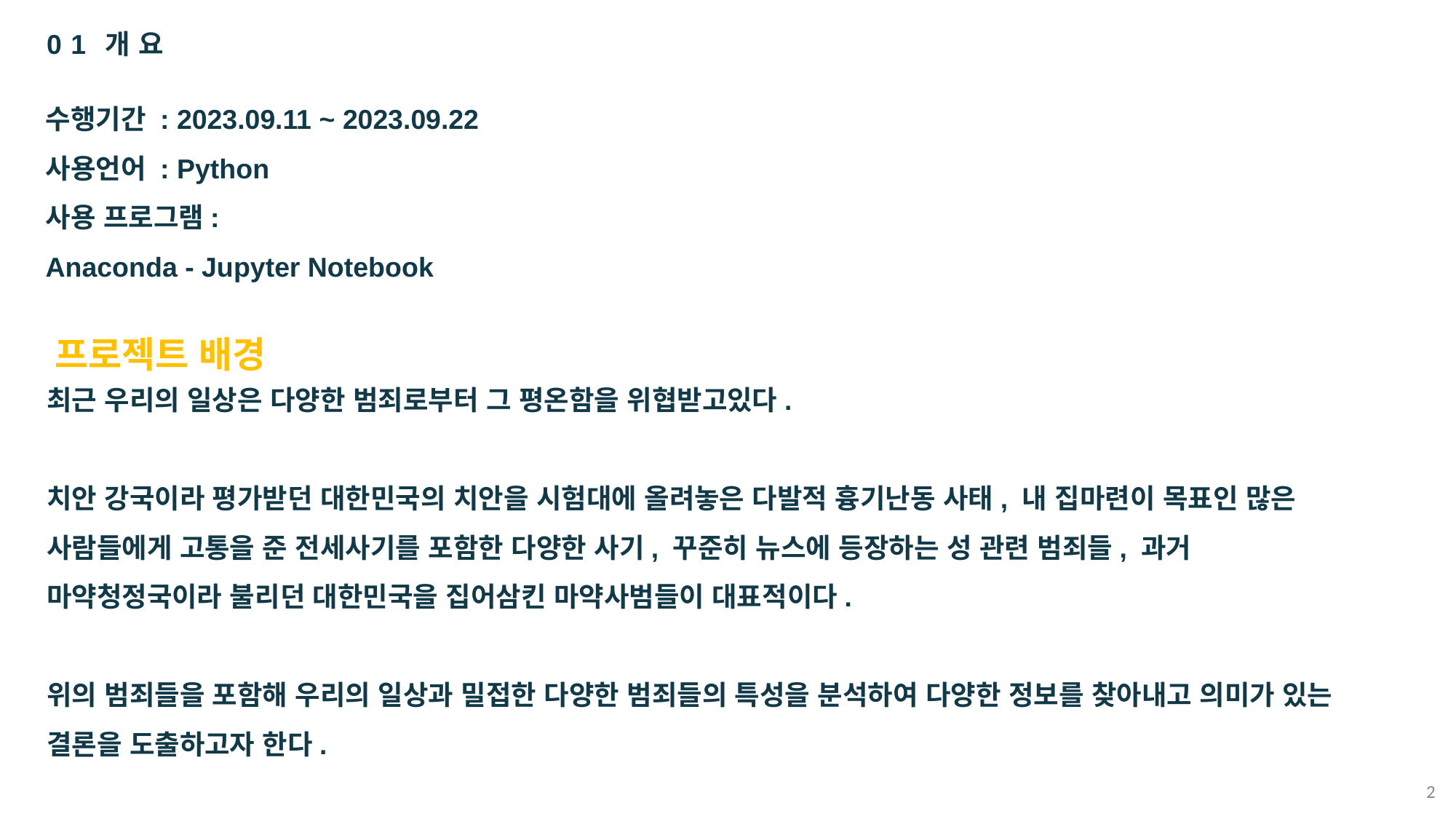

01 개요
수행기간 : 2023.09.11 ~ 2023.09.22
사용언어 : Python
사용 프로그램:
Anaconda - Jupyter Notebook
프로젝트 배경
최근 우리의 일상은 다양한 범죄로부터 그 평온함을 위협받고있다.

치안 강국이라 평가받던 대한민국의 치안을 시험대에 올려놓은 다발적 흉기난동 사태, 내 집마련이 목표인 많은 사람들에게 고통을 준 전세사기를 포함한 다양한 사기, 꾸준히 뉴스에 등장하는 성 관련 범죄들, 과거 마약청정국이라 불리던 대한민국을 집어삼킨 마약사범들이 대표적이다.

위의 범죄들을 포함해 우리의 일상과 밀접한 다양한 범죄들의 특성을 분석하여 다양한 정보를 찾아내고 의미가 있는 결론을 도출하고자 한다.
2